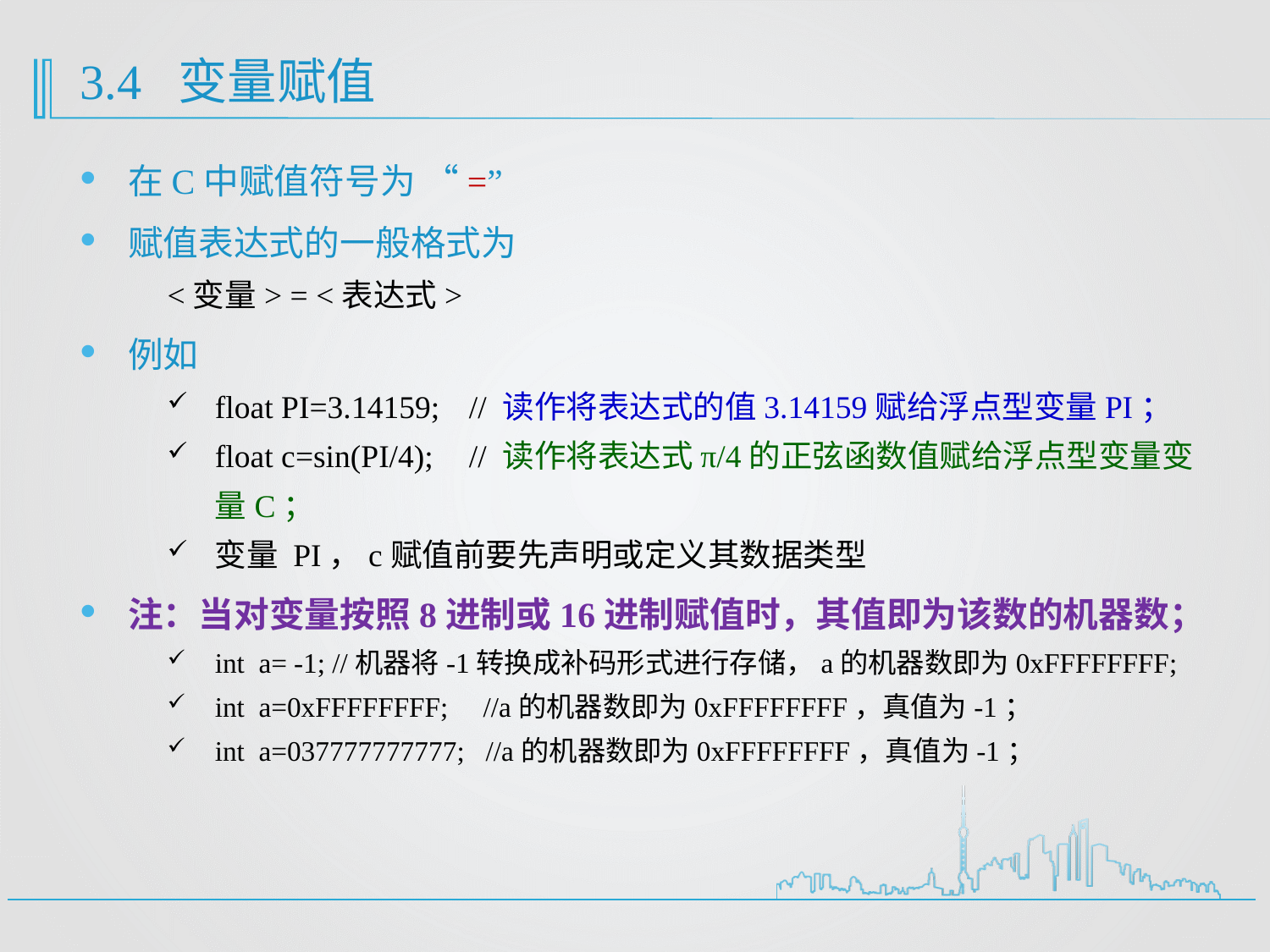

# 3.4  变量赋值
在C中赋值符号为 “=”
赋值表达式的一般格式为
<变量> = <表达式>
例如
float PI=3.14159; 	// 读作将表达式的值3.14159赋给浮点型变量PI；
float c=sin(PI/4);  	// 读作将表达式π/4的正弦函数值赋给浮点型变量变量C；
变量 PI，c赋值前要先声明或定义其数据类型
注：当对变量按照8进制或16进制赋值时，其值即为该数的机器数；
int  a= -1; //机器将-1转换成补码形式进行存储，a的机器数即为0xFFFFFFFF;
int  a=0xFFFFFFFF;     //a的机器数即为0xFFFFFFFF，真值为-1；
int  a=037777777777;   //a的机器数即为0xFFFFFFFF，真值为-1；